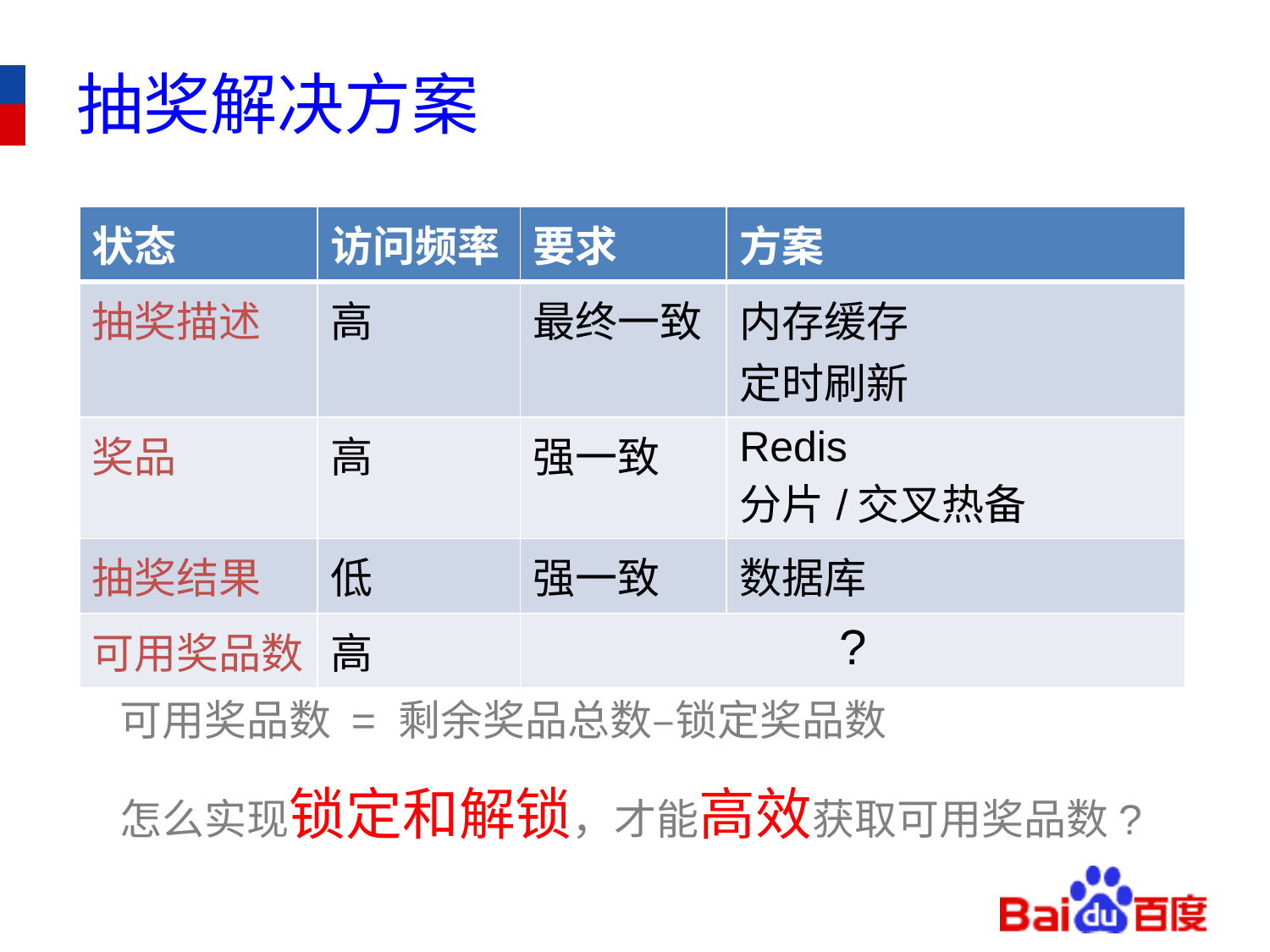

# 抽奖解决方案
| 状态 | 访问频率 | 要求 | 方案 |
| --- | --- | --- | --- |
| 抽奖描述 | 高 | 最终一致 | 内存缓存 定时刷新 |
| 奖品 | 高 | 强一致 | Redis 分片/交叉热备 |
| 抽奖结果 | 低 | 强一致 | 数据库 |
| 可用奖品数 | 高 | ? |  |

可用奖品数 = 剩余奖品总数–锁定奖品数
怎么实现锁定和解锁，才能高效获取可用奖品数?